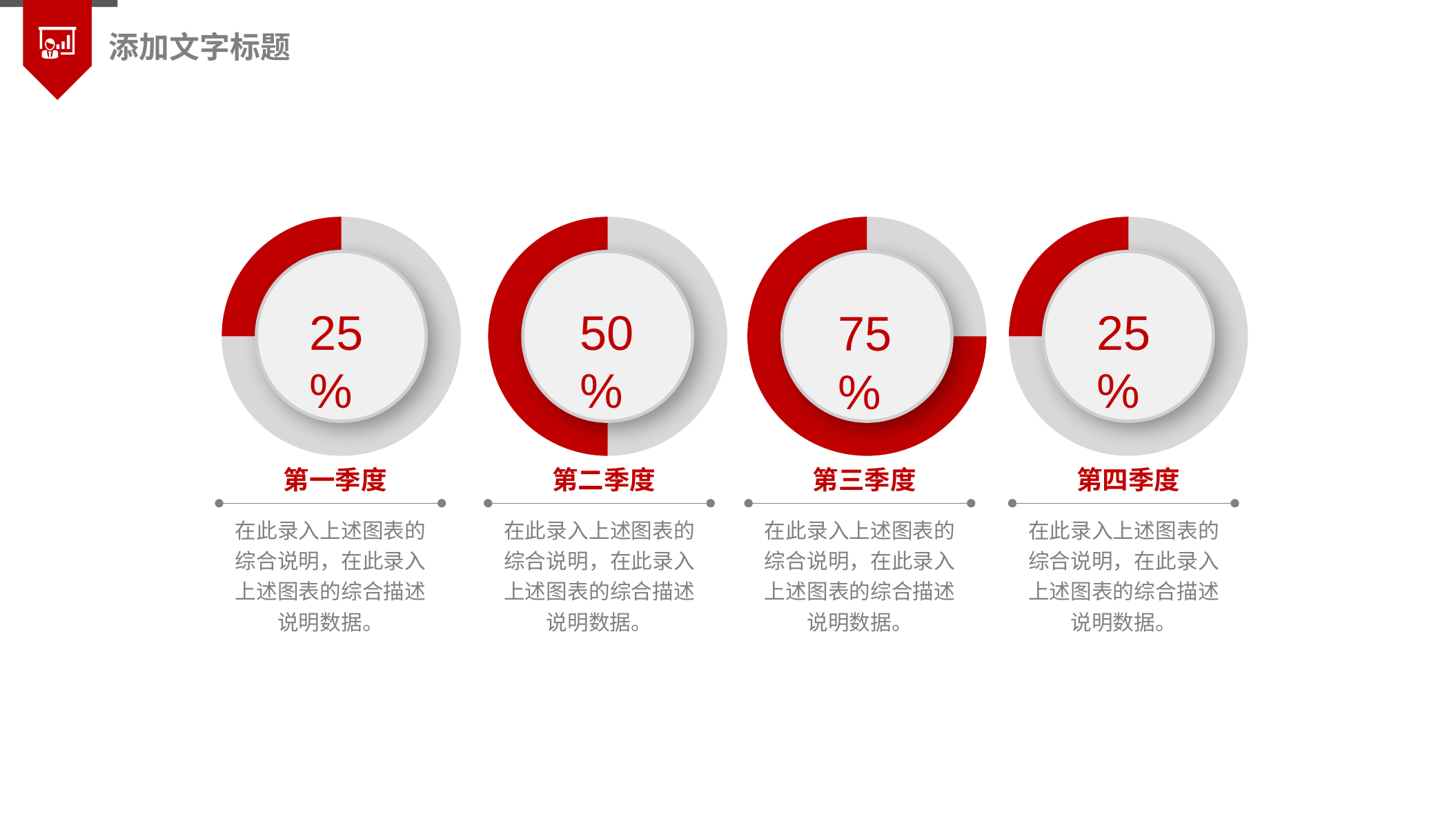

添加文字标题

### Chart

| Category | 销售额 |
|---|---|
| 第一季度 | 75.0 |
| 第二季度 | 25.0 |
25%

### Chart

| Category | 销售额 |
|---|---|
| 第一季度 | 50.0 |
| 第二季度 | 50.0 |
50%

### Chart

| Category | 销售额 |
|---|---|
| 第一季度 | 25.0 |
| 第二季度 | 75.0 |
75%

### Chart

| Category | 销售额 |
|---|---|
| 第一季度 | 75.0 |
| 第二季度 | 25.0 |
25%
第一季度
第二季度
第三季度
第四季度
在此录入上述图表的综合说明，在此录入上述图表的综合描述说明数据。
在此录入上述图表的综合说明，在此录入上述图表的综合描述说明数据。
在此录入上述图表的综合说明，在此录入上述图表的综合描述说明数据。
在此录入上述图表的综合说明，在此录入上述图表的综合描述说明数据。